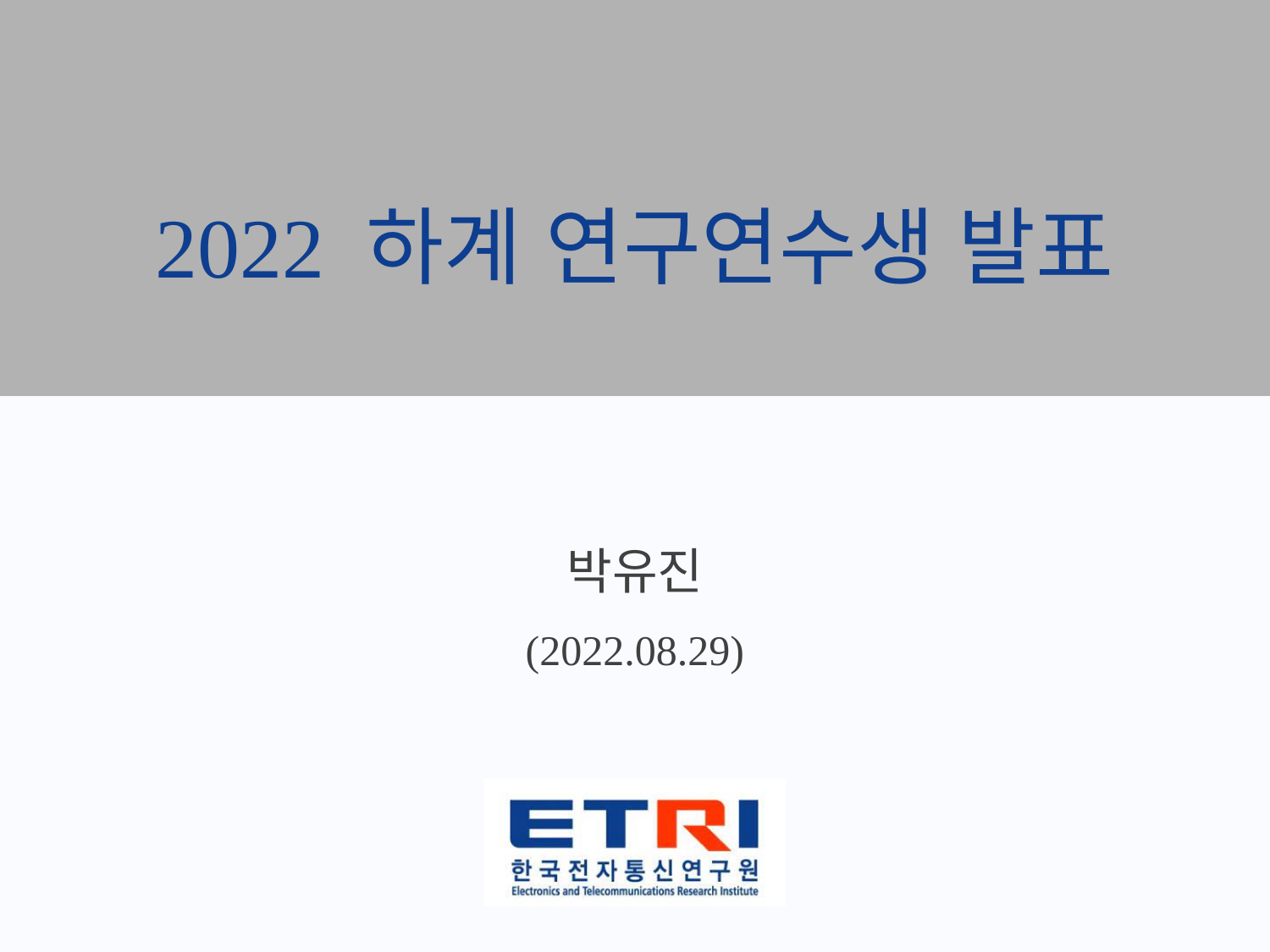

# 2022 하계 연구연수생 발표
박유진
(2022.08.29)